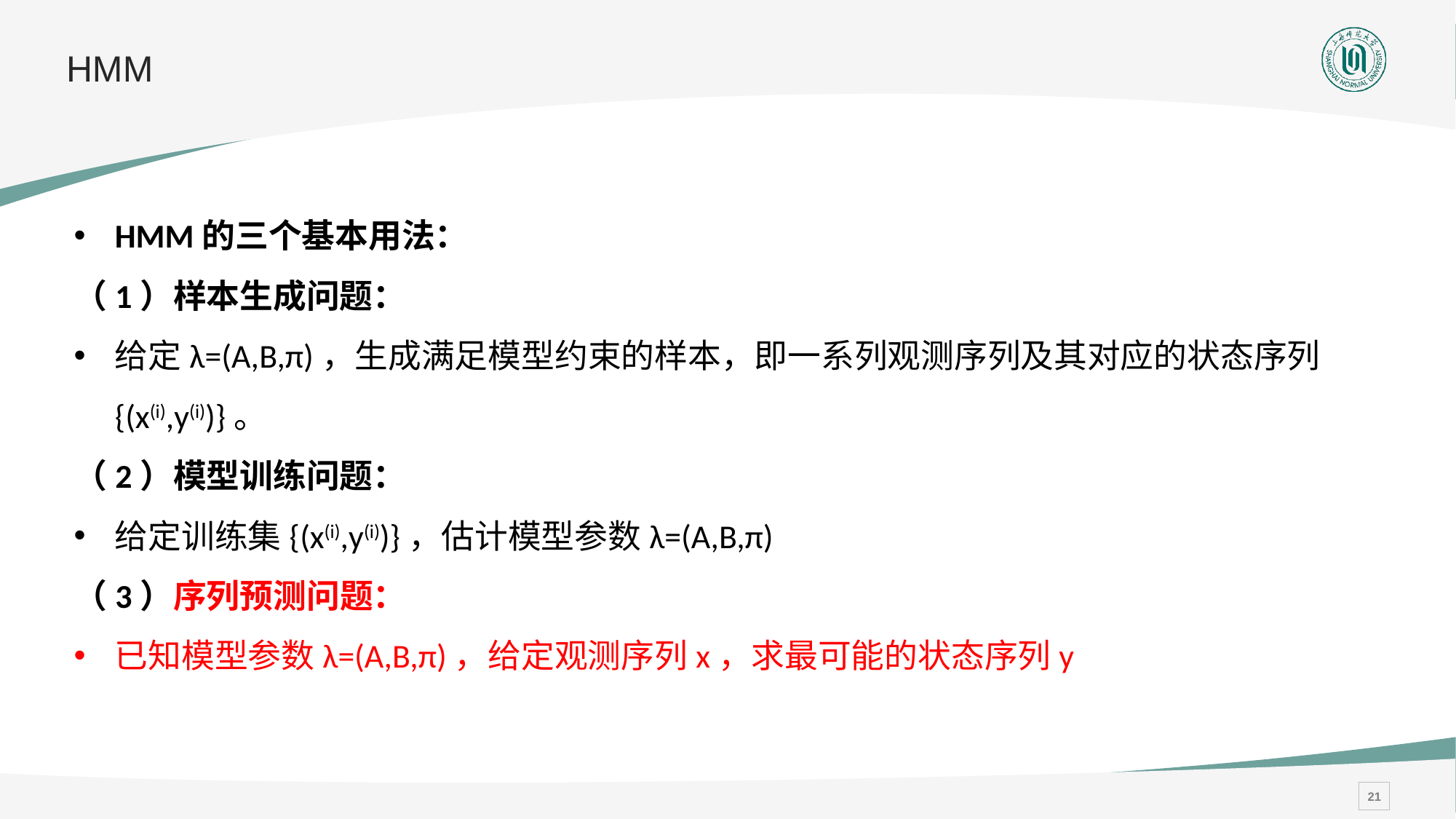

# HMM
HMM的三个基本用法：
（1）样本生成问题：
给定λ=(A,B,π)，生成满足模型约束的样本，即一系列观测序列及其对应的状态序列{(x(i),y(i))}。
（2）模型训练问题：
给定训练集{(x(i),y(i))}，估计模型参数λ=(A,B,π)
（3）序列预测问题：
已知模型参数λ=(A,B,π)，给定观测序列x，求最可能的状态序列y